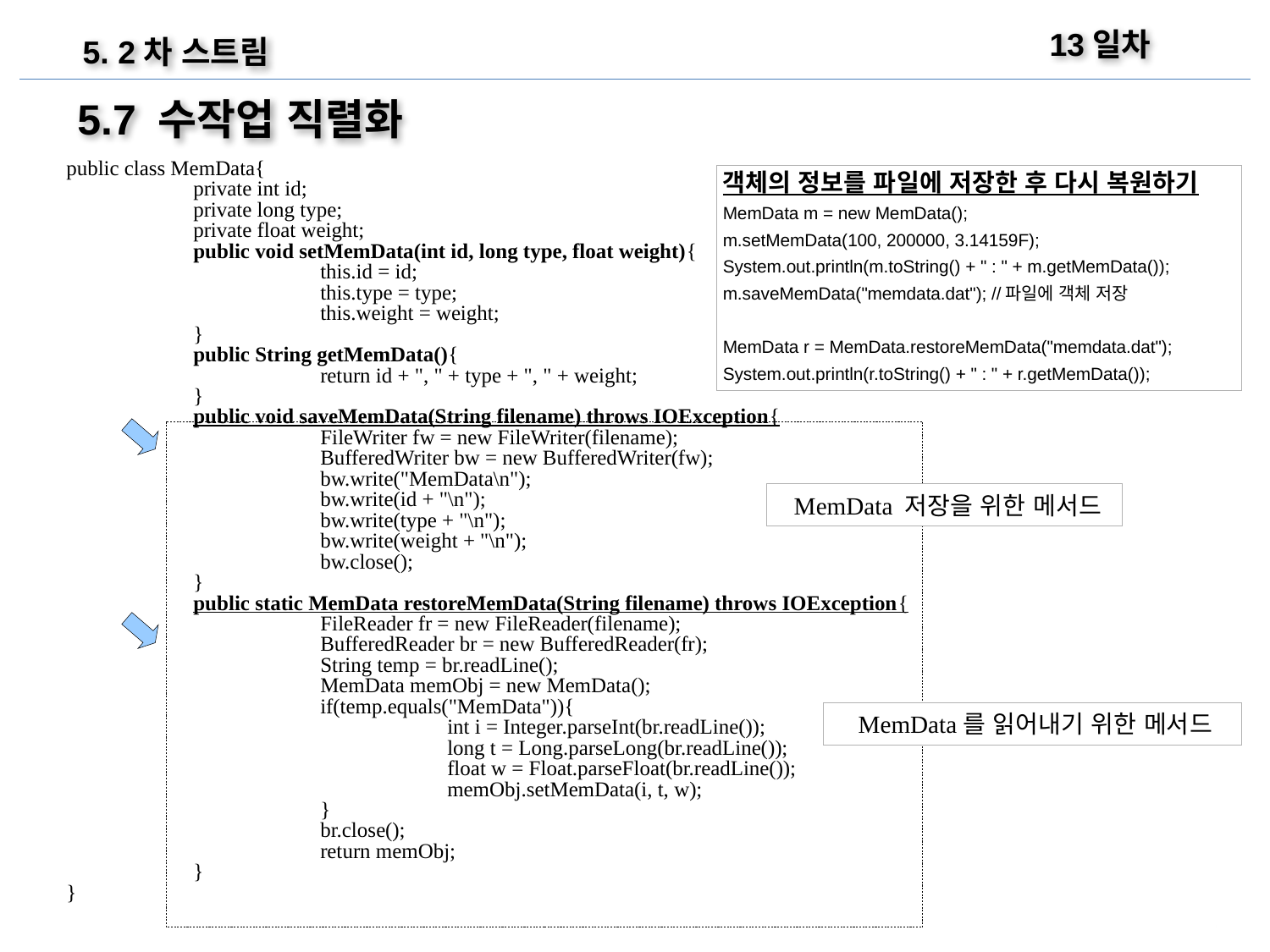

13일차
5. 2차 스트림
5.7 수작업 직렬화
public class MemData{
	private int id;
	private long type;
	private float weight;
	public void setMemData(int id, long type, float weight){
		this.id = id;
		this.type = type;
		this.weight = weight;
	}
	public String getMemData(){
		return id + ", " + type + ", " + weight;
	}
	public void saveMemData(String filename) throws IOException{
		FileWriter fw = new FileWriter(filename);
		BufferedWriter bw = new BufferedWriter(fw);
		bw.write("MemData\n");
		bw.write(id + "\n");
		bw.write(type + "\n");
		bw.write(weight + "\n");
		bw.close();
	}
	public static MemData restoreMemData(String filename) throws IOException{
		FileReader fr = new FileReader(filename);
		BufferedReader br = new BufferedReader(fr);
		String temp = br.readLine();
		MemData memObj = new MemData();
		if(temp.equals("MemData")){
			int i = Integer.parseInt(br.readLine());
			long t = Long.parseLong(br.readLine());
			float w = Float.parseFloat(br.readLine());
			memObj.setMemData(i, t, w);
		}
		br.close();
		return memObj;
	}
}
객체의 정보를 파일에 저장한 후 다시 복원하기
MemData m = new MemData();
m.setMemData(100, 200000, 3.14159F);
System.out.println(m.toString() + " : " + m.getMemData());
m.saveMemData("memdata.dat"); //파일에 객체 저장

MemData r = MemData.restoreMemData("memdata.dat");
System.out.println(r.toString() + " : " + r.getMemData());

MemData 저장을 위한 메서드

MemData를 읽어내기 위한 메서드